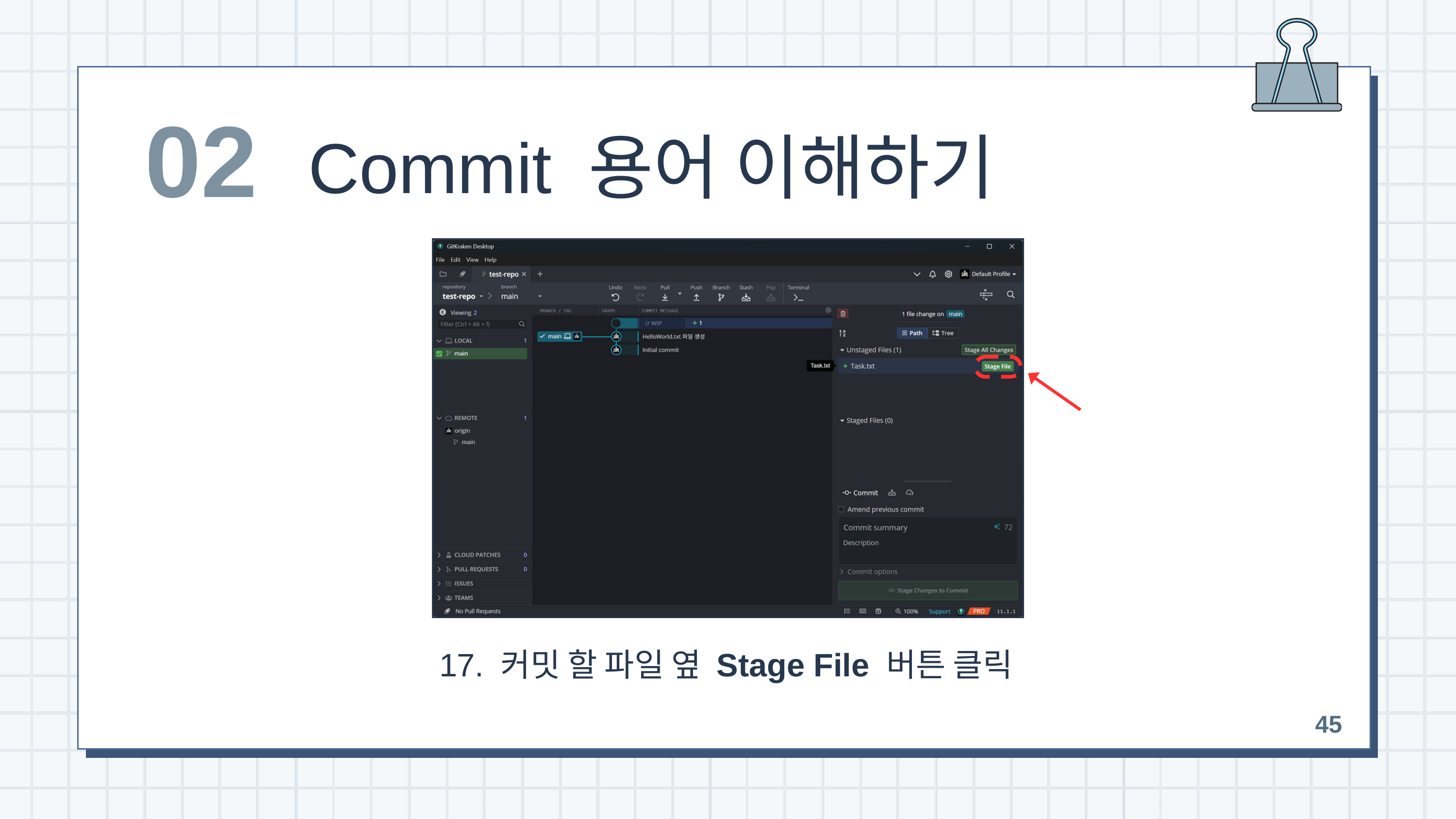

02
Commit 용어 이해하기

   17. 커밋 할 파일 옆 Stage File 버튼 클릭
45